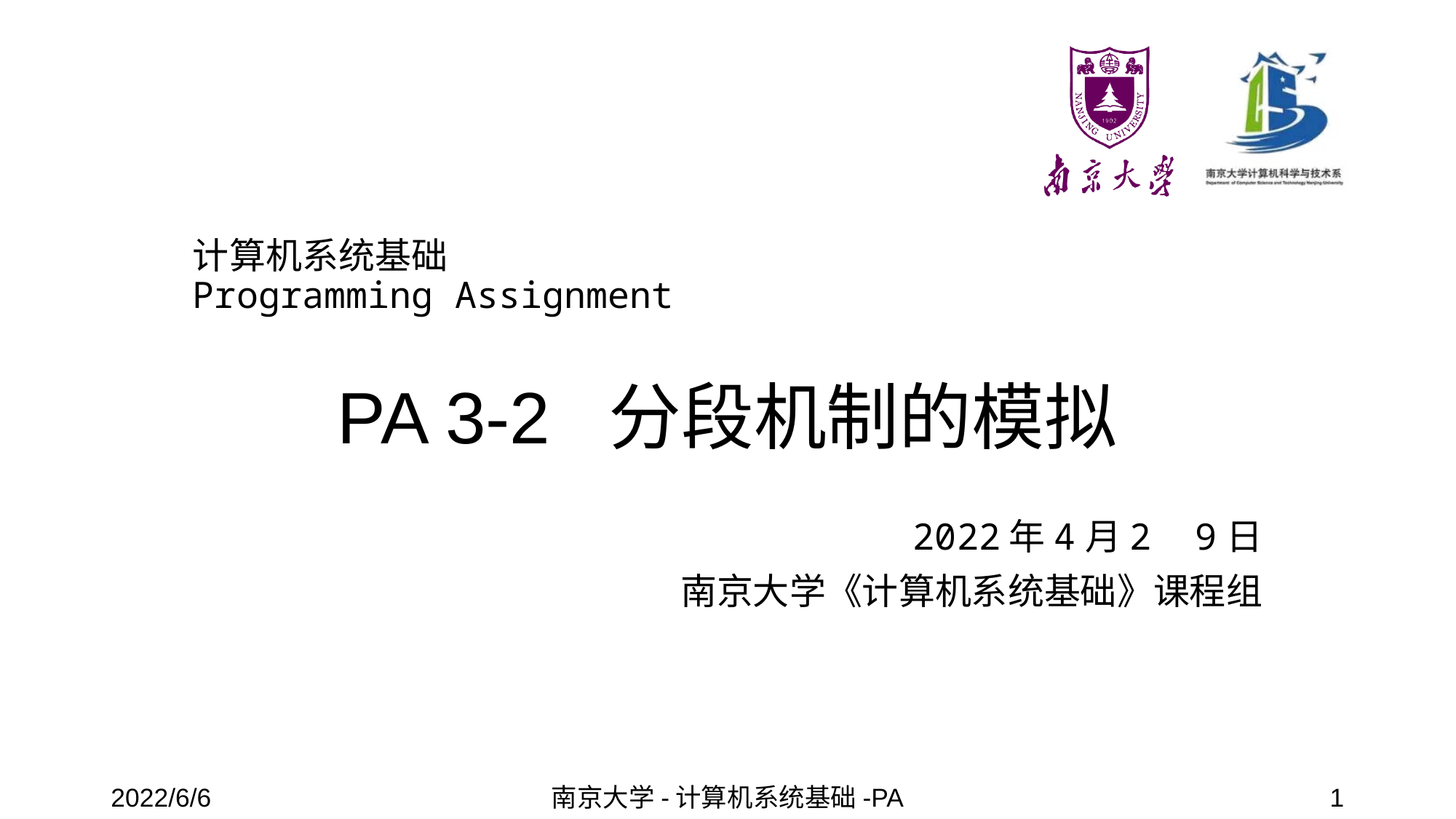

计算机系统基础
Programming Assignment
# PA 3-2  分段机制的模拟
2022年4月2  9日
南京大学《计算机系统基础》课程组
2022/6/6
南京大学-计算机系统基础-PA
1